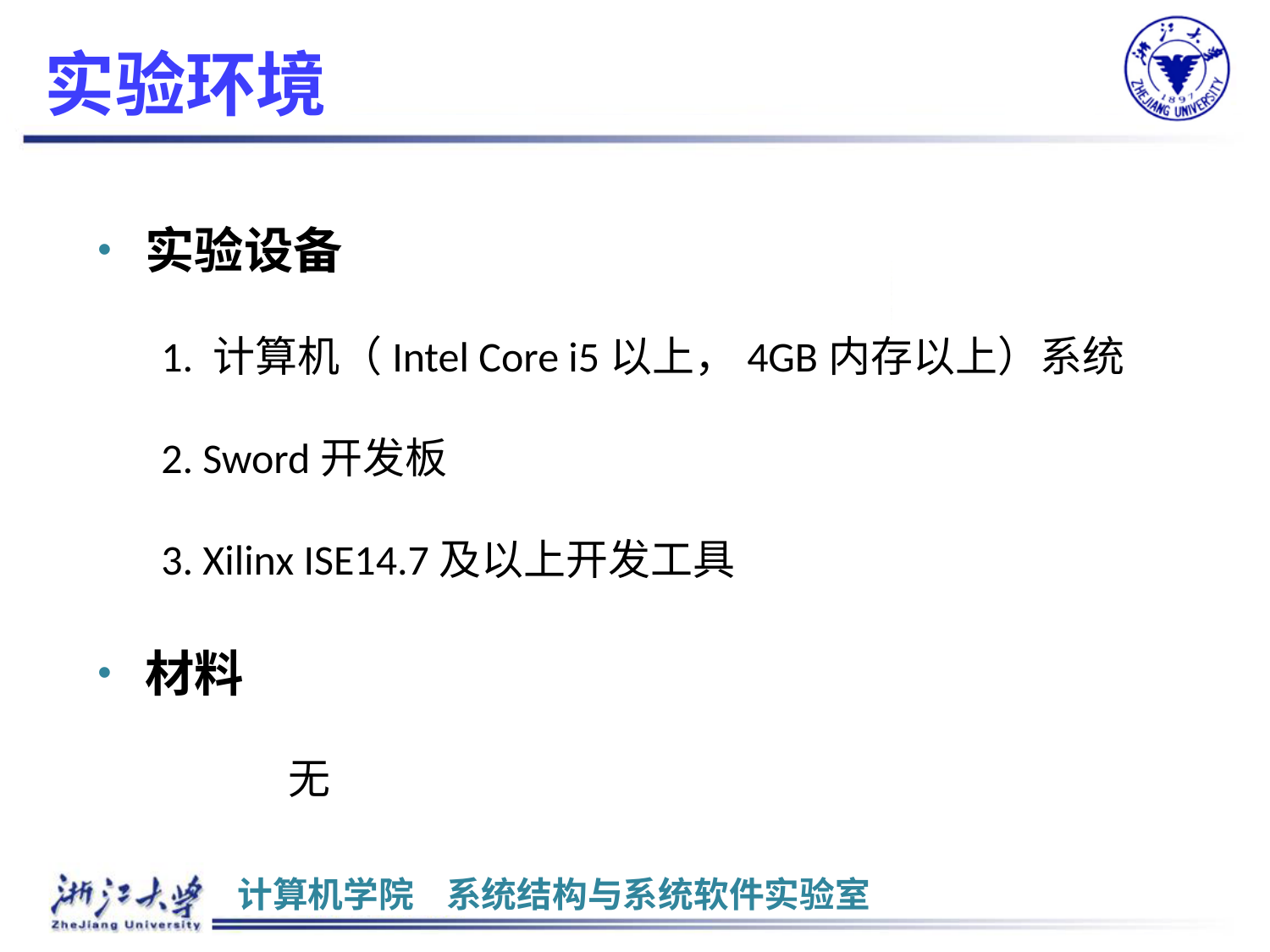

# 实验环境
实验设备
1. 计算机（Intel Core i5以上，4GB内存以上）系统
2. Sword开发板
3. Xilinx ISE14.7及以上开发工具
材料
	无
6